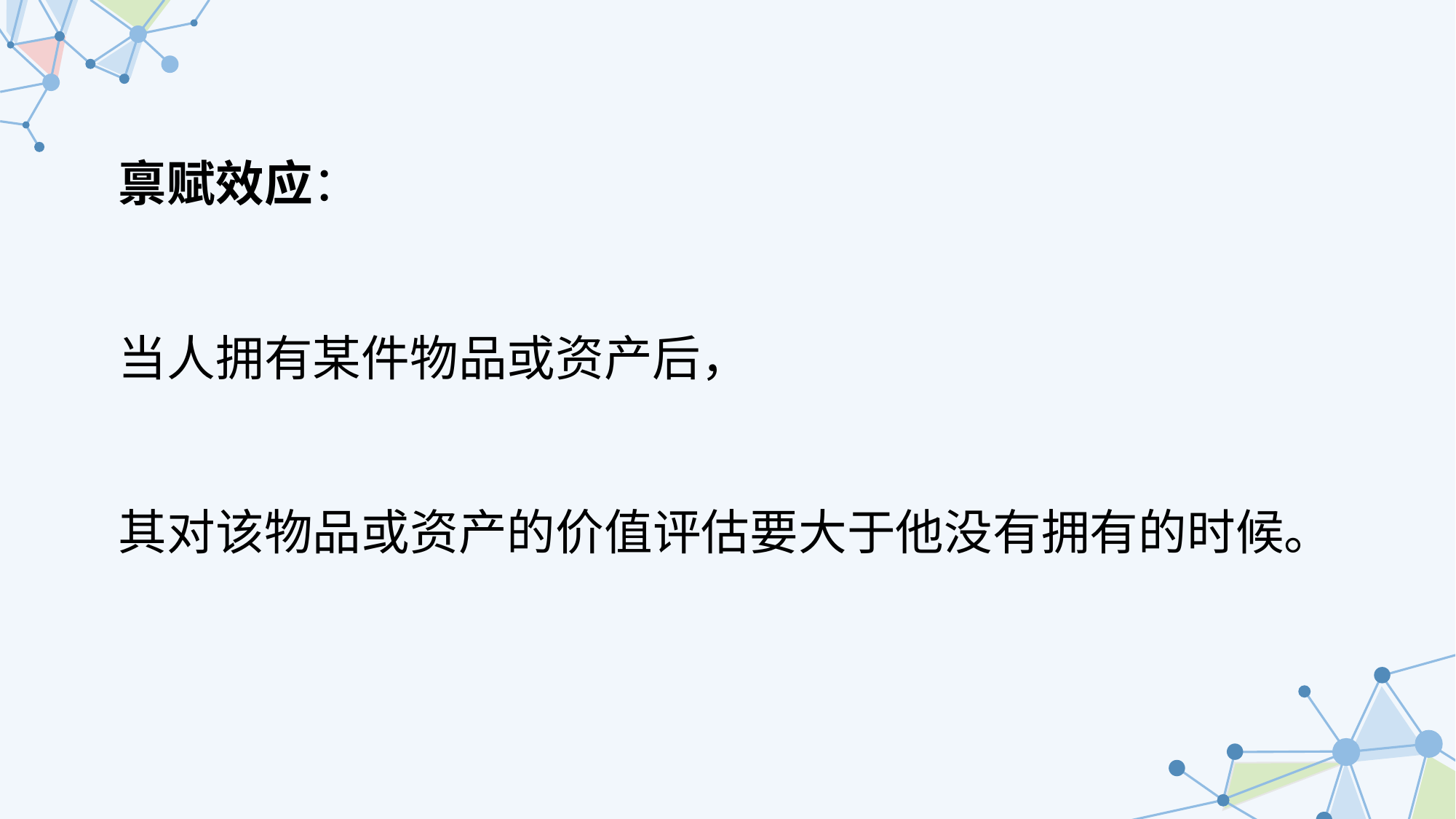

禀赋效应：

当人拥有某件物品或资产后，

其对该物品或资产的价值评估要大于他没有拥有的时候。